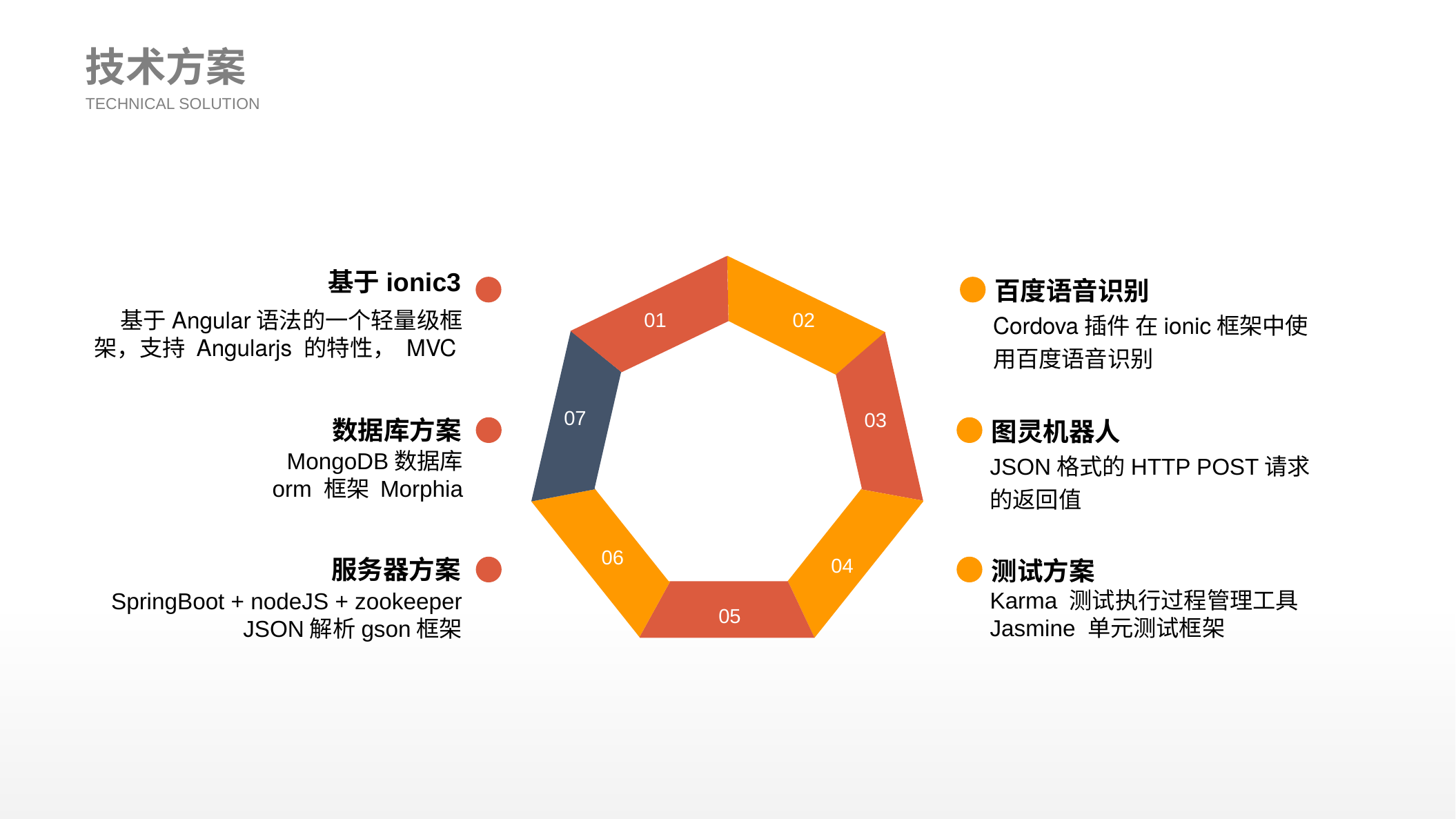

技术方案
TECHNICAL SOLUTION

基于ionic3
百度语音识别

02
01
基于Angular语法的一个轻量级框架，支持 Angularjs 的特性， MVC
Cordova插件 在ionic框架中使用百度语音识别
07
03
数据库方案
图灵机器人

MongoDB数据库
orm 框架 Morphia
JSON格式的HTTP POST请求的返回值
06
04
服务器方案
测试方案

Karma 测试执行过程管理工具Jasmine 单元测试框架
SpringBoot + nodeJS + zookeeper
JSON解析gson框架

05